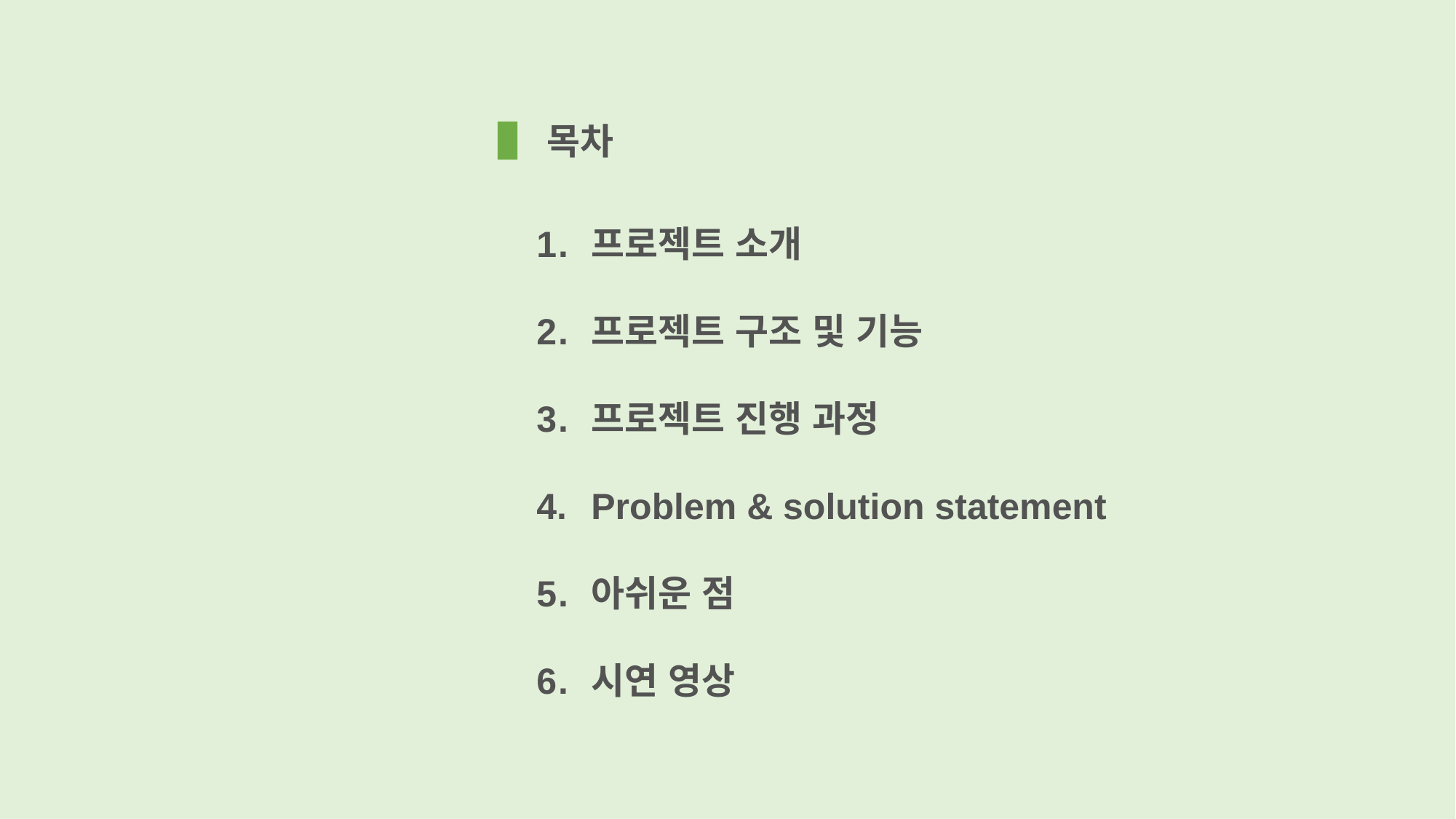

목차

프로젝트 소개
프로젝트 구조 및 기능
프로젝트 진행 과정
Problem & solution statement
아쉬운 점
시연 영상